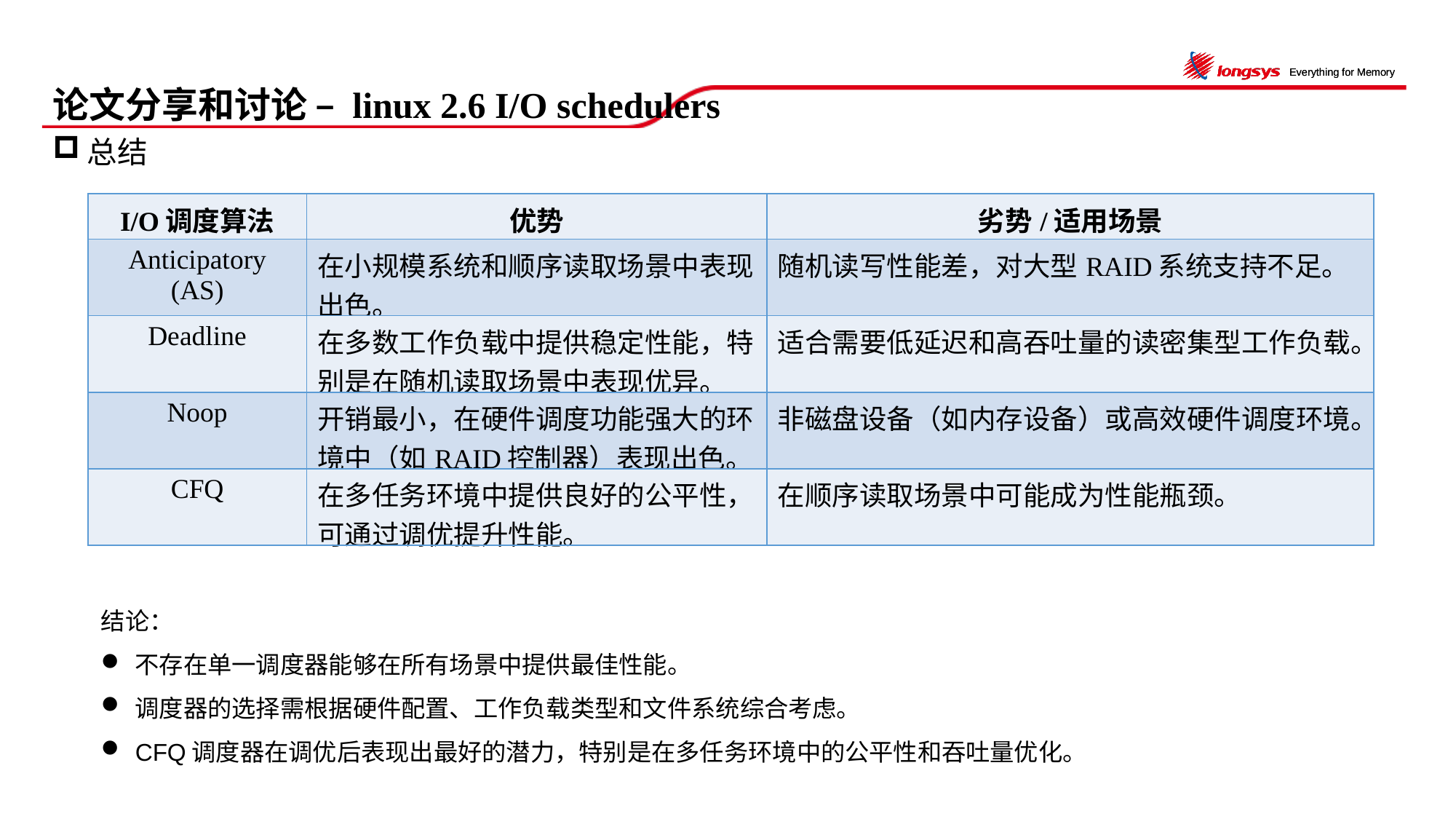

# 论文分享和讨论 – linux 2.6 I/O schedulers
总结
| I/O调度算法 | 优势 | 劣势/适用场景 |
| --- | --- | --- |
| Anticipatory (AS) | 在小规模系统和顺序读取场景中表现出色。 | 随机读写性能差，对大型RAID系统支持不足。 |
| Deadline | 在多数工作负载中提供稳定性能，特别是在随机读取场景中表现优异。 | 适合需要低延迟和高吞吐量的读密集型工作负载。 |
| Noop | 开销最小，在硬件调度功能强大的环境中（如RAID控制器）表现出色。 | 非磁盘设备（如内存设备）或高效硬件调度环境。 |
| CFQ | 在多任务环境中提供良好的公平性，可通过调优提升性能。 | 在顺序读取场景中可能成为性能瓶颈。 |
结论：
不存在单一调度器能够在所有场景中提供最佳性能。
调度器的选择需根据硬件配置、工作负载类型和文件系统综合考虑。
CFQ调度器在调优后表现出最好的潜力，特别是在多任务环境中的公平性和吞吐量优化。